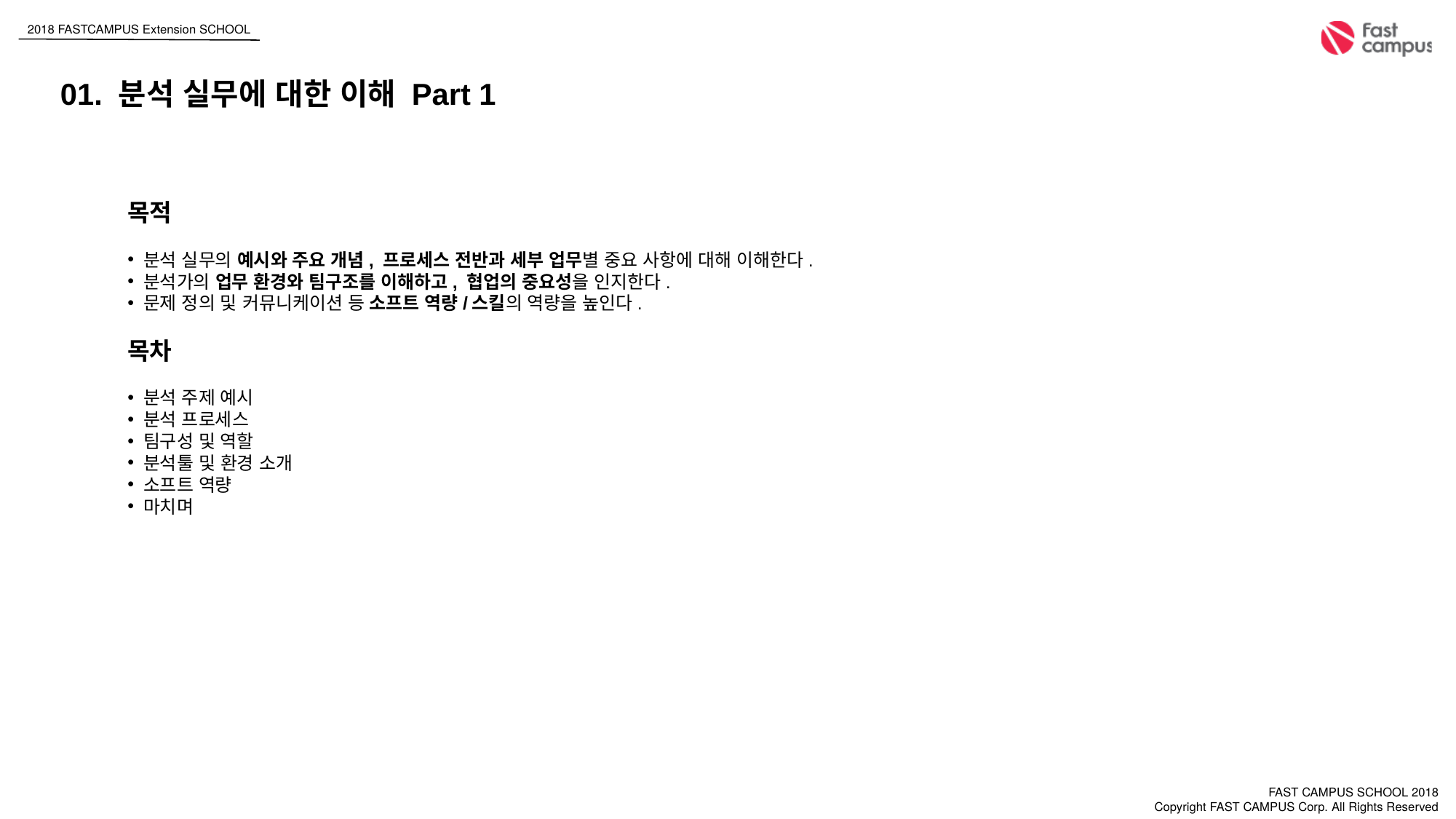

01. 분석 실무에 대한 이해 Part 1
목적

 분석 실무의 예시와 주요 개념, 프로세스 전반과 세부 업무별 중요 사항에 대해 이해한다.
 분석가의 업무 환경와 팀구조를 이해하고, 협업의 중요성을 인지한다.
 문제 정의 및 커뮤니케이션 등 소프트 역량/스킬의 역량을 높인다.

목차

 분석 주제 예시
 분석 프로세스
 팀구성 및 역할
 분석툴 및 환경 소개
 소프트 역량
 마치며